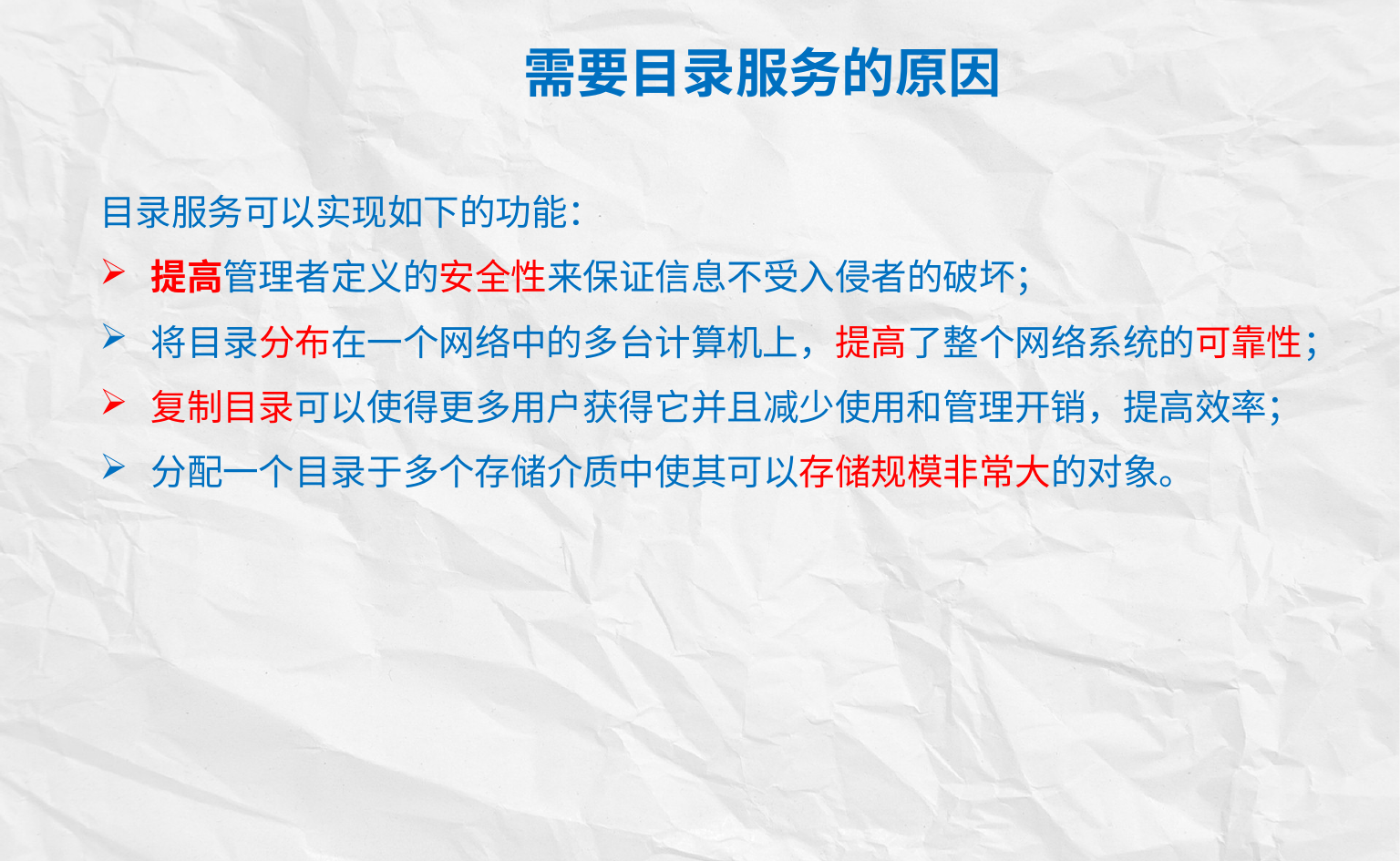

需要目录服务的原因
目录服务可以实现如下的功能：
提高管理者定义的安全性来保证信息不受入侵者的破坏；
将目录分布在一个网络中的多台计算机上，提高了整个网络系统的可靠性；
复制目录可以使得更多用户获得它并且减少使用和管理开销，提高效率；
分配一个目录于多个存储介质中使其可以存储规模非常大的对象。

13